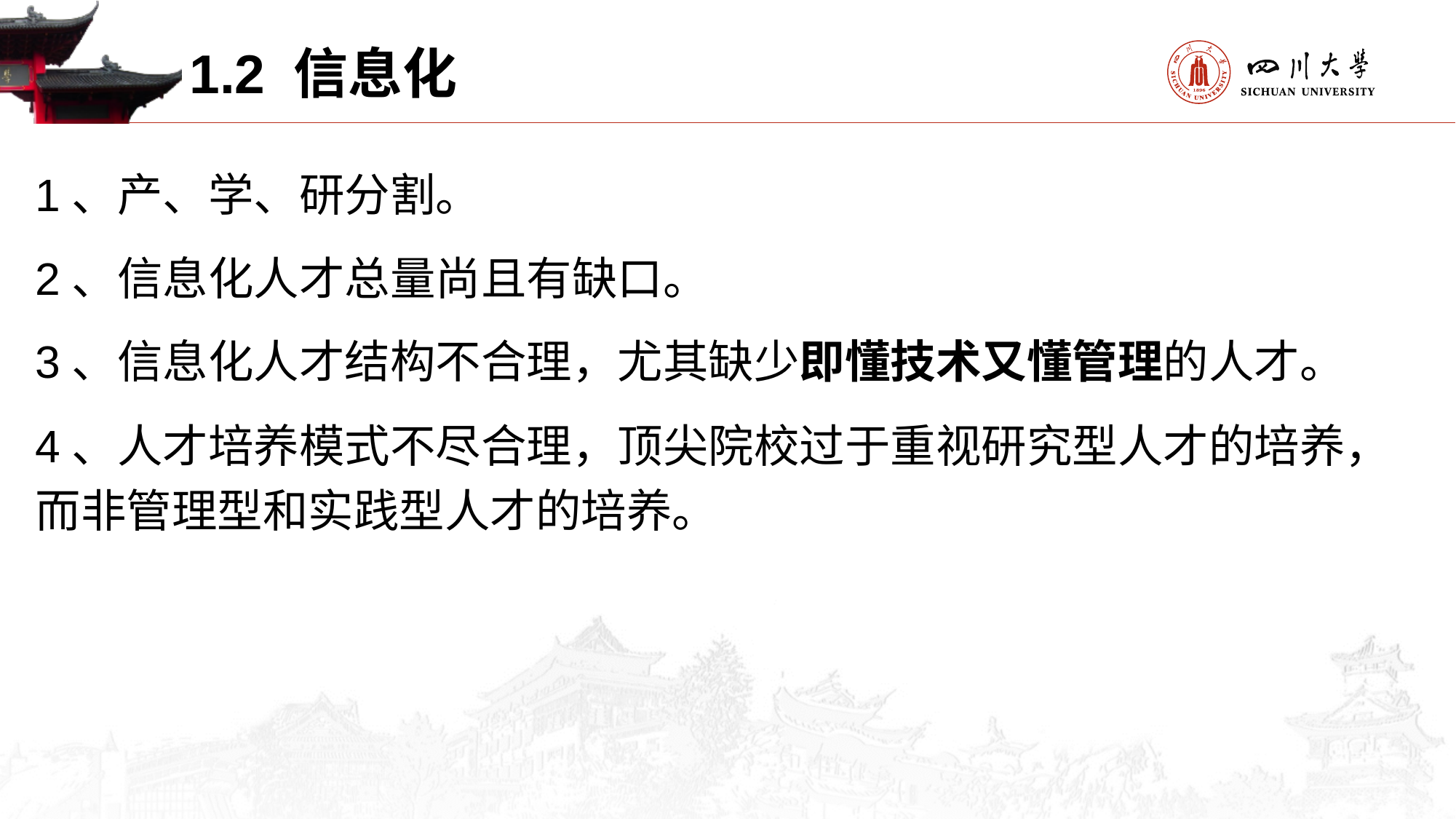

1.2 信息化
1、产、学、研分割。
2、信息化人才总量尚且有缺口。
3、信息化人才结构不合理，尤其缺少即懂技术又懂管理的人才。
4、人才培养模式不尽合理，顶尖院校过于重视研究型人才的培养，而非管理型和实践型人才的培养。